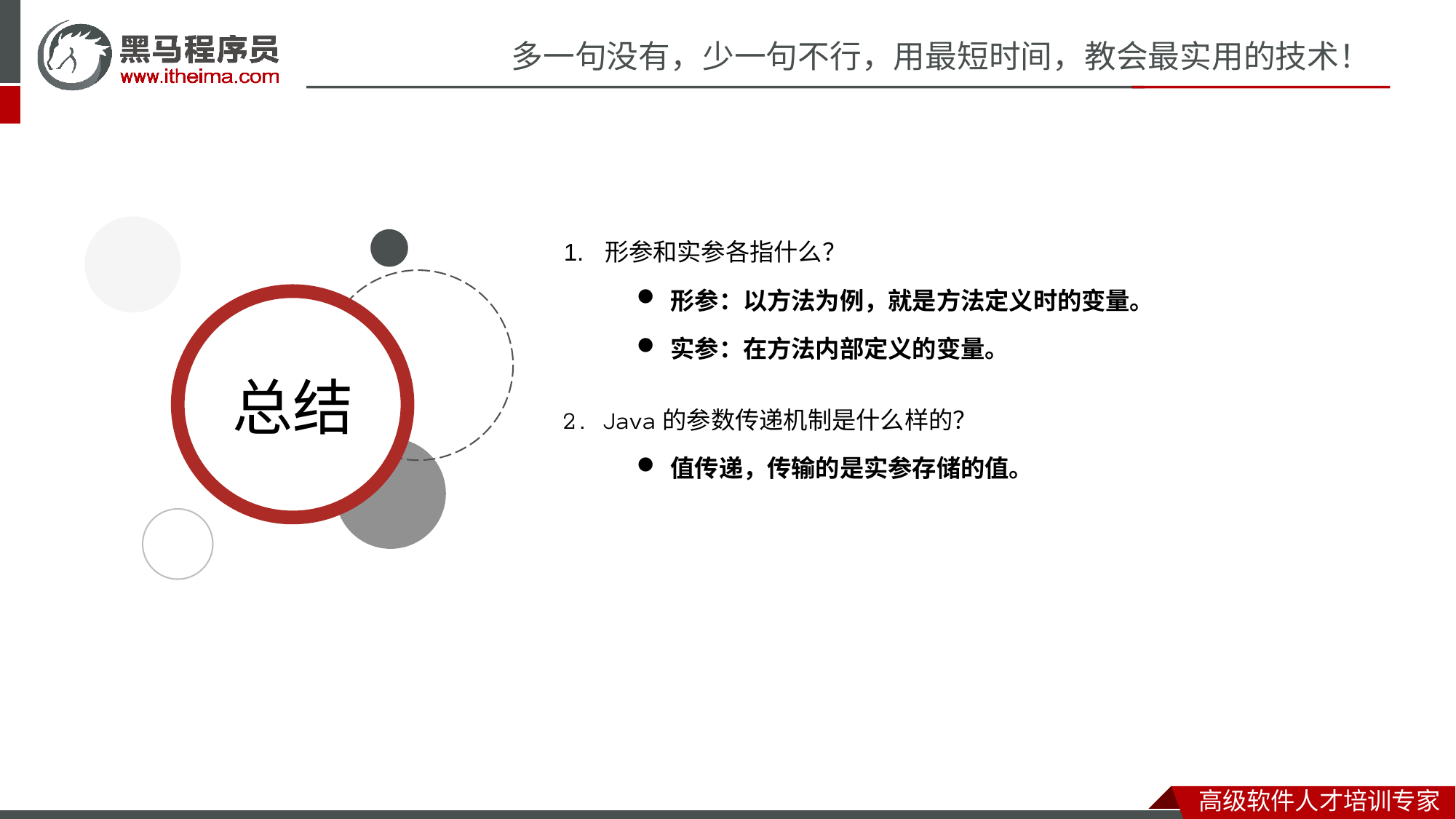

形参和实参各指什么？
形参：以方法为例，就是方法定义时的变量。
实参：在方法内部定义的变量。

2. Java的参数传递机制是什么样的？
值传递，传输的是实参存储的值。